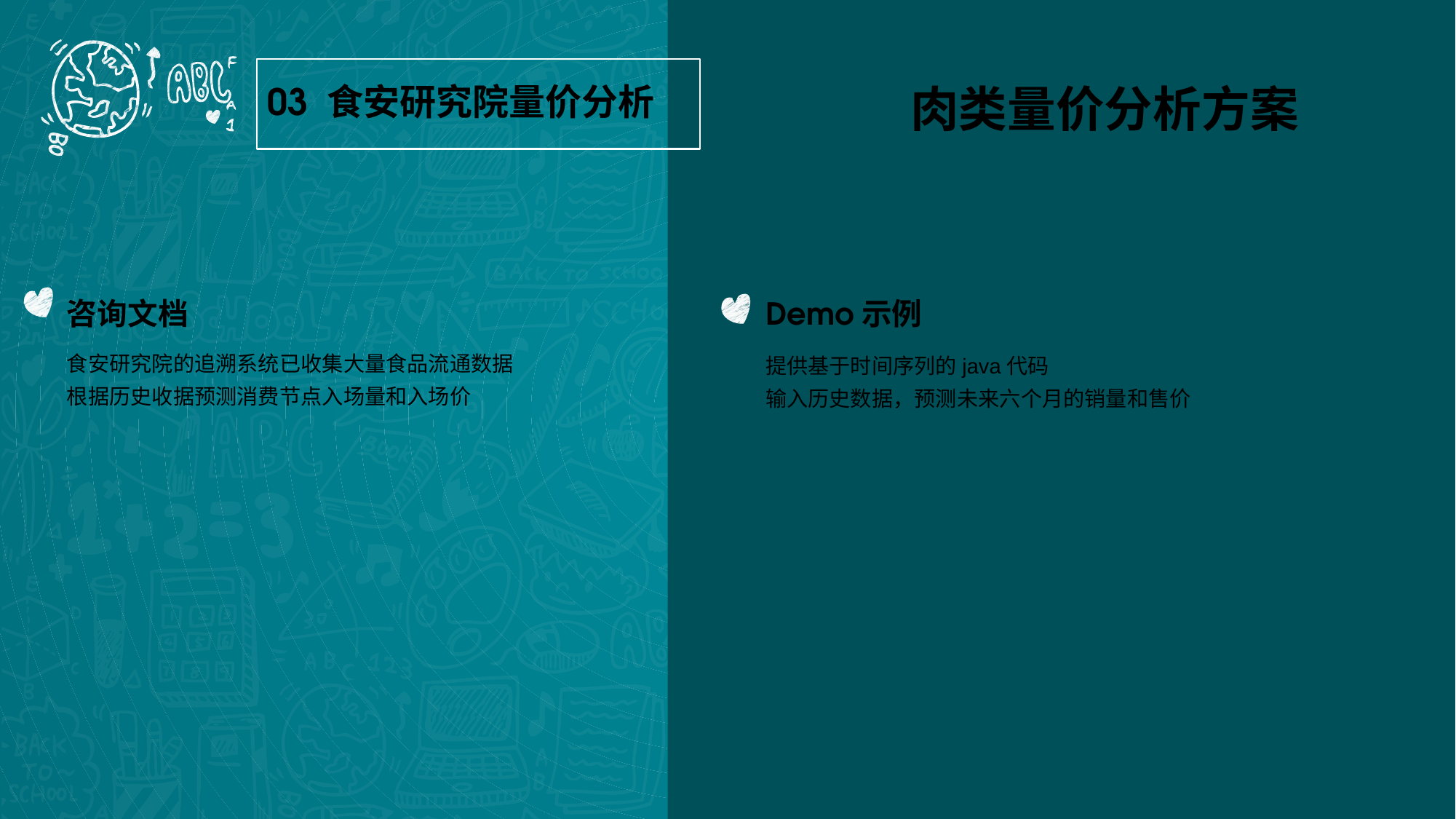

肉类量价分析方案
03 食安研究院量价分析
Demo示例
咨询文档

食安研究院的追溯系统已收集大量食品流通数据
根据历史收据预测消费节点入场量和入场价
提供基于时间序列的java代码
输入历史数据，预测未来六个月的销量和售价